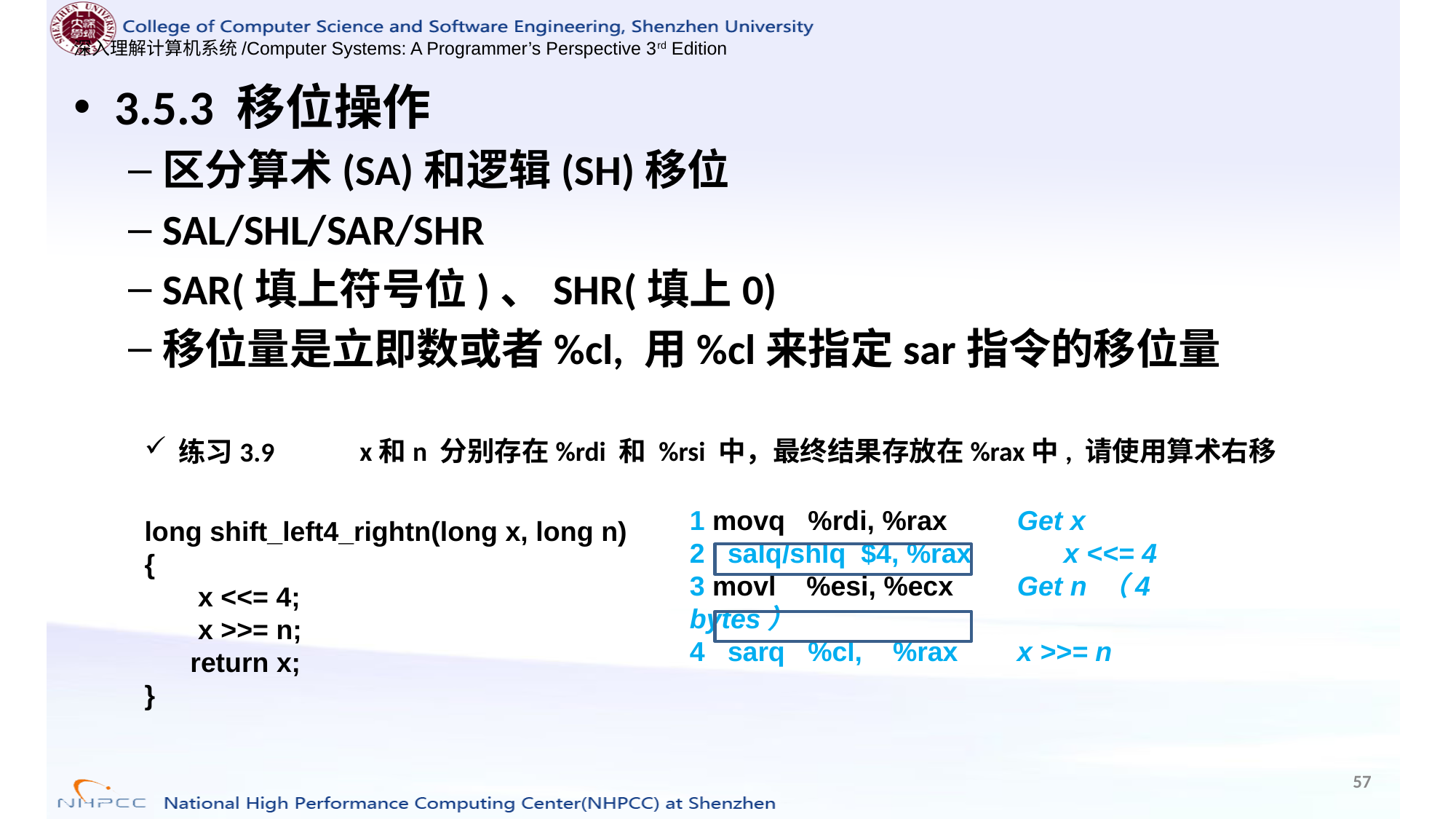

3.5.3 移位操作
区分算术(SA)和逻辑(SH)移位
SAL/SHL/SAR/SHR
SAR(填上符号位)、SHR(填上0)
移位量是立即数或者%cl, 用%cl来指定sar指令的移位量
x和n 分别存在%rdi 和 %rsi 中，最终结果存放在%rax中, 请使用算术右移
练习3.9
1 movq   %rdi, %rax 	Get x
2   salq/shlq  $4, %rax            x <<= 4
3 movl    %esi, %ecx 	Get n （4 bytes）
4   sarq   %cl,    %rax  	x >>= n
long shift_left4_rightn(long x, long n)
{
       x <<= 4;
       x >>= n;
      return x;
}

57